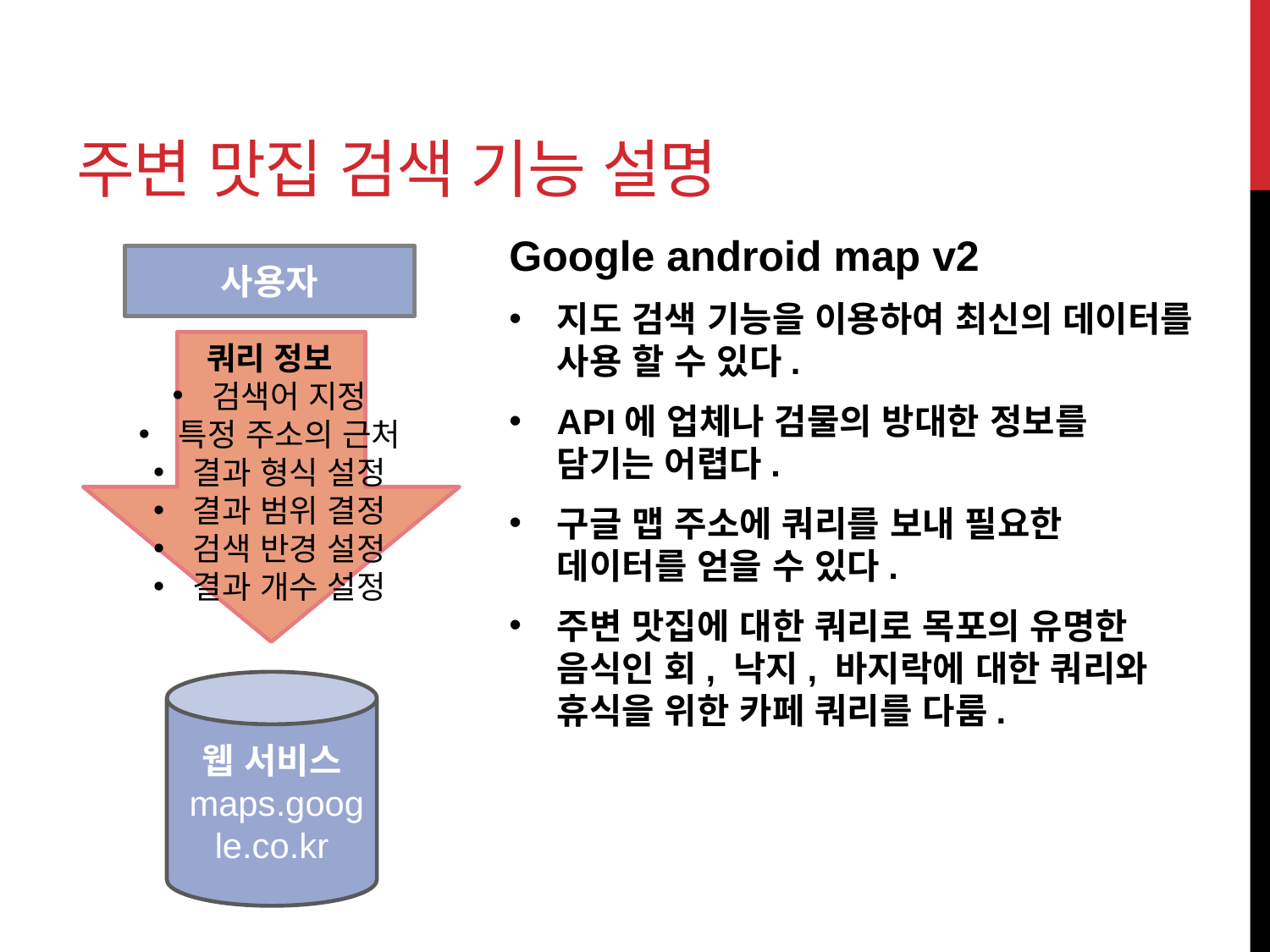

# 주변 맛집 검색 기능 설명
Google android map v2
지도 검색 기능을 이용하여 최신의 데이터를 사용 할 수 있다.
API에 업체나 검물의 방대한 정보를 담기는 어렵다.
구글 맵 주소에 쿼리를 보내 필요한 데이터를 얻을 수 있다.
주변 맛집에 대한 쿼리로 목포의 유명한 음식인 회, 낙지, 바지락에 대한 쿼리와 휴식을 위한 카페 쿼리를 다룸.
사용자

쿼리 정보
검색어 지정
특정 주소의 근처
결과 형식 설정
결과 범위 결정
검색 반경 설정
결과 개수 설정
웹 서비스
 maps.google.co.kr